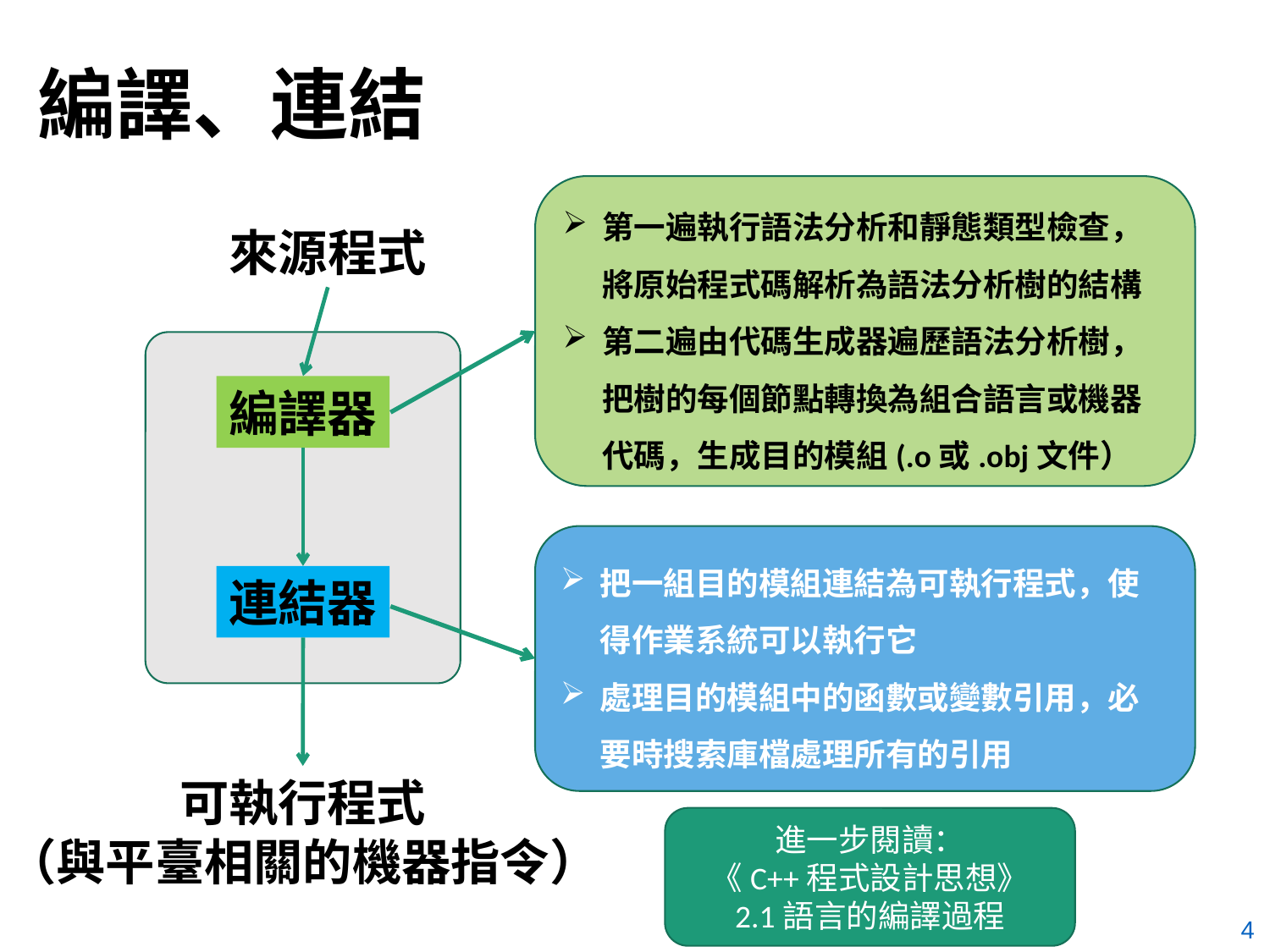

# 編譯、連結
第一遍執行語法分析和靜態類型檢查，將原始程式碼解析為語法分析樹的結構
第二遍由代碼生成器遍歷語法分析樹，把樹的每個節點轉換為組合語言或機器代碼，生成目的模組(.o或.obj文件）
來源程式

編譯器
把一組目的模組連結為可執行程式，使得作業系統可以執行它
處理目的模組中的函數或變數引用，必要時搜索庫檔處理所有的引用
連結器
可執行程式
（與平臺相關的機器指令）
進一步閱讀：
《C++程式設計思想》
2.1語言的編譯過程
4